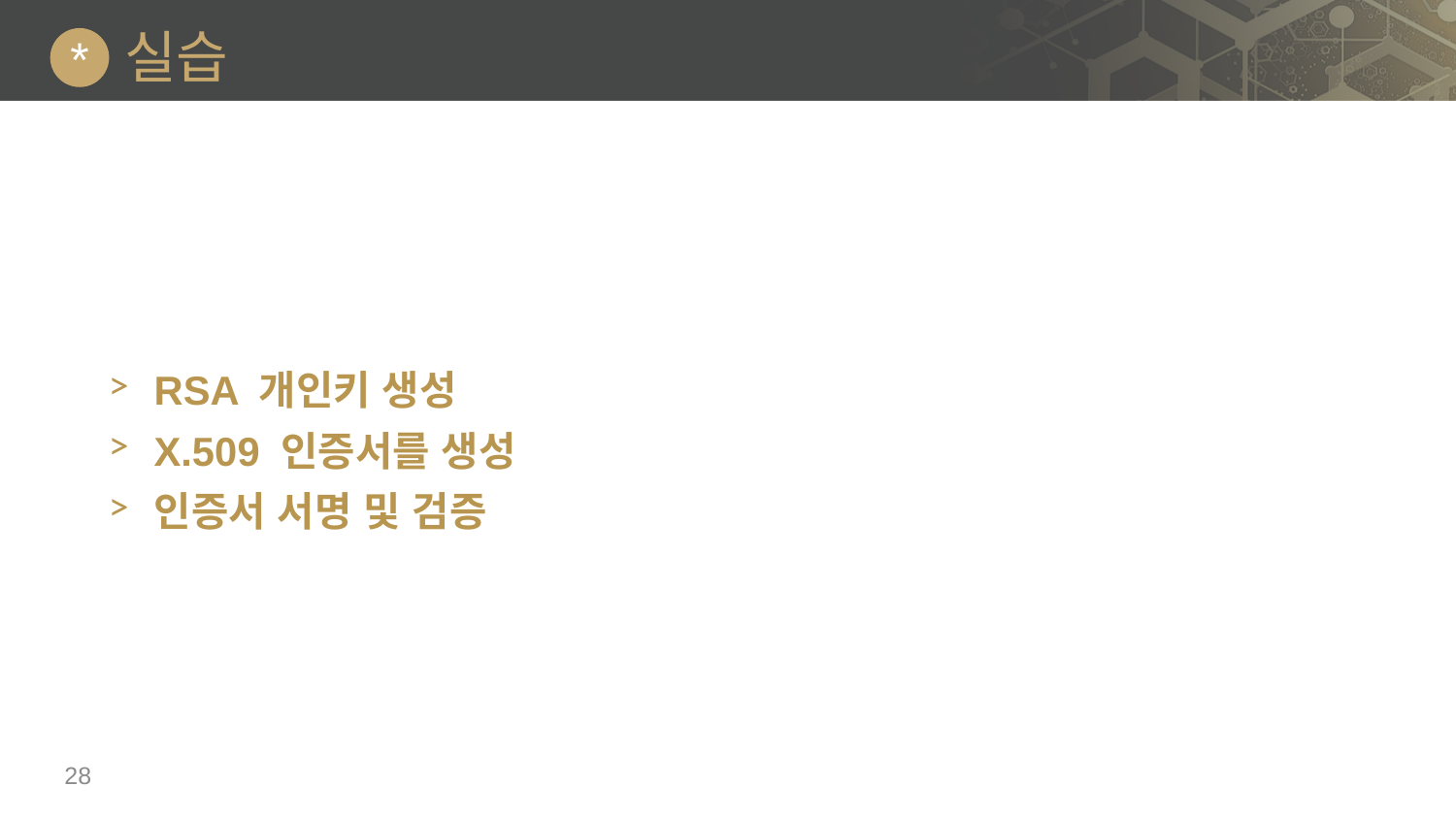

# 실습
*
RSA 개인키 생성
X.509 인증서를 생성
인증서 서명 및 검증
28